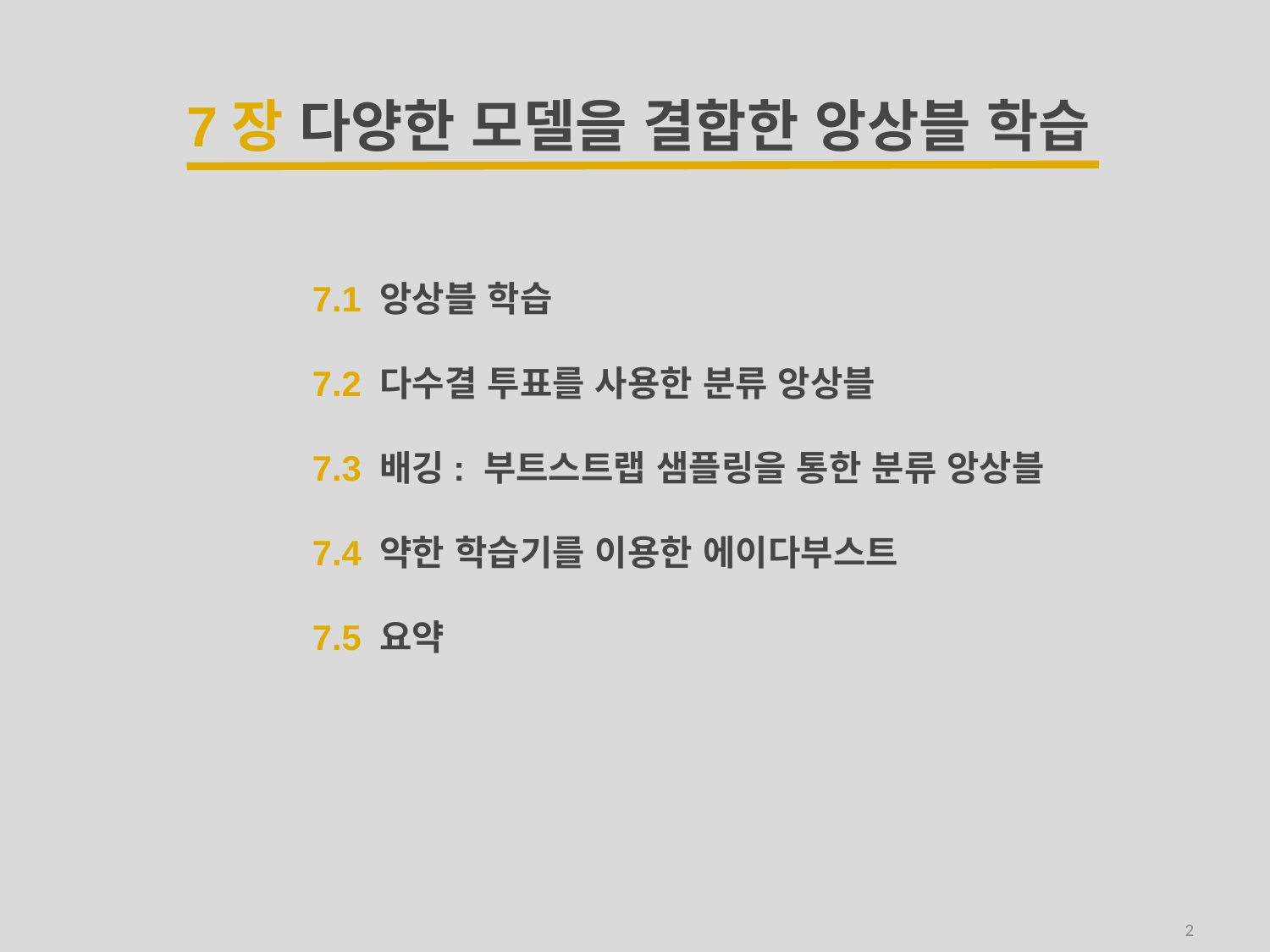

7장 다양한 모델을 결합한 앙상블 학습
7.1 앙상블 학습
7.2 다수결 투표를 사용한 분류 앙상블
7.3 배깅: 부트스트랩 샘플링을 통한 분류 앙상블
7.4 약한 학습기를 이용한 에이다부스트
7.5 요약
2